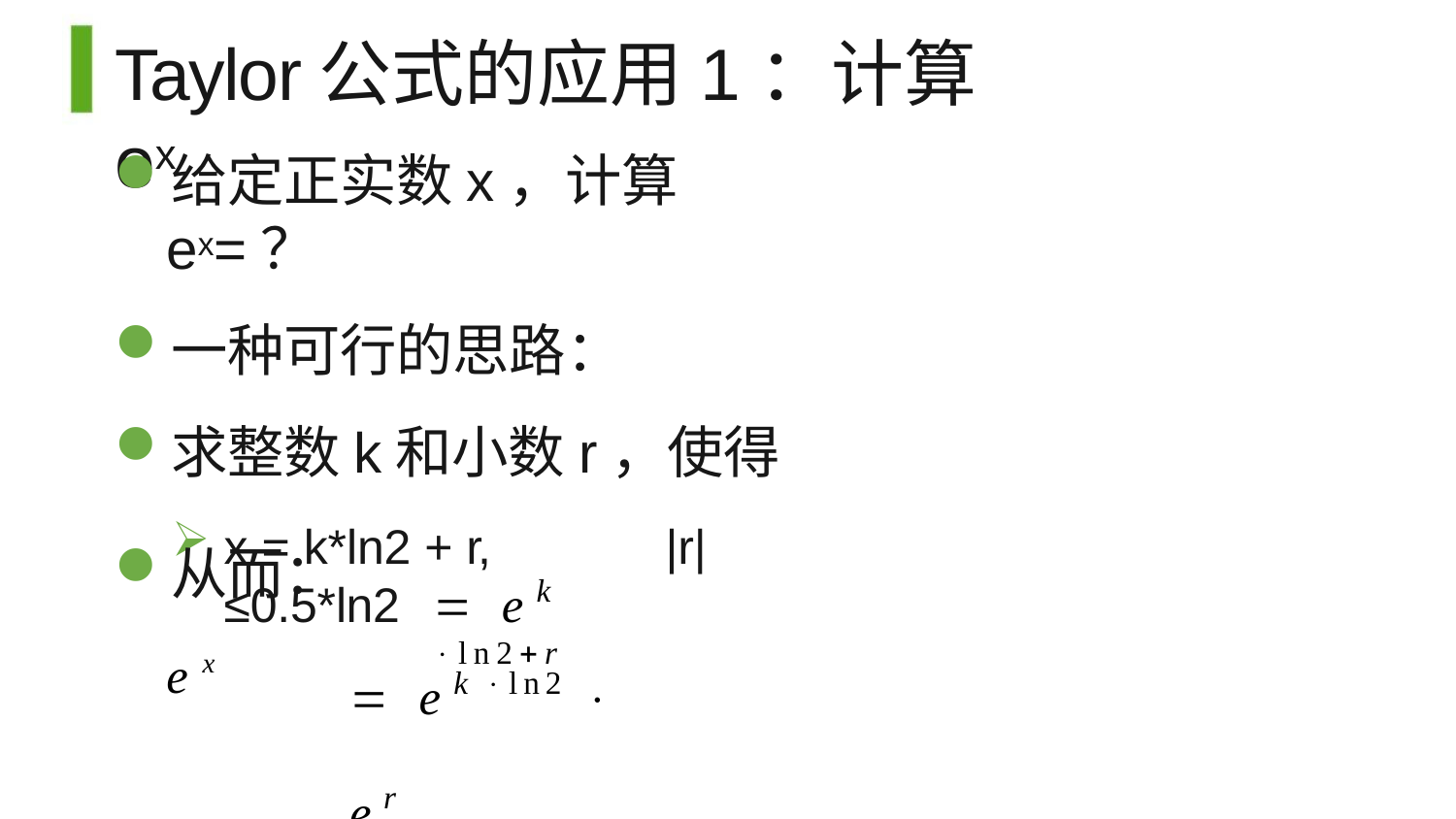

# Taylor公式的应用1：计算ex
给定正实数x，计算ex=？
一种可行的思路：
求整数k和小数r，使得
x = k*ln2 + r,	|r|≤0.5*ln2
= ek ⋅ln2+r
从而： ex
= ek ⋅ln2 ⋅ er
= 2k	⋅ er